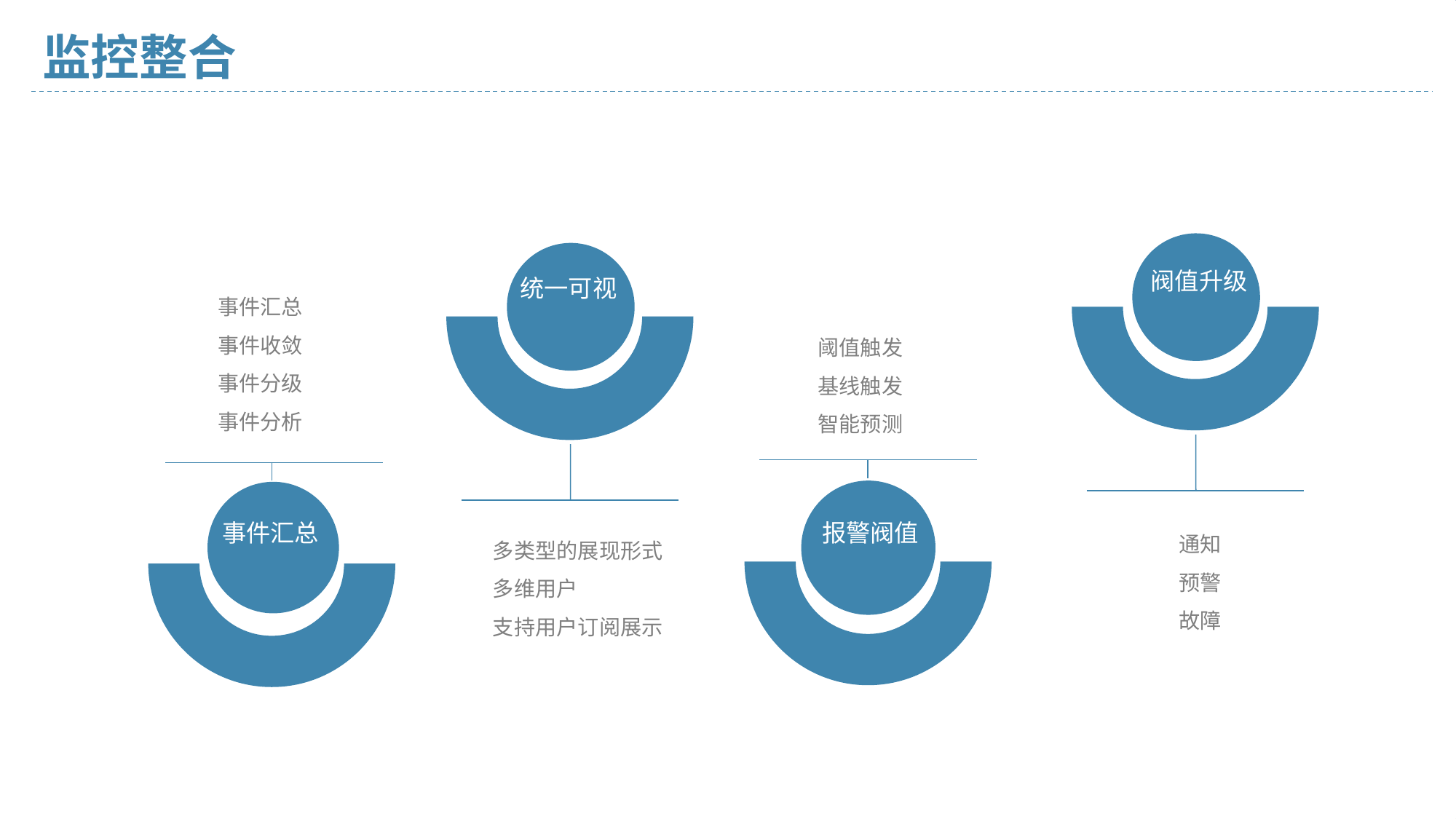

# 监控整合

阀值升级

统一可视

事件汇总
事件收敛
事件分级
事件分析
阈值触发
基线触发
智能预测

报警阀值

事件汇总

通知
预警
故障
多类型的展现形式
多维用户
支持用户订阅展示